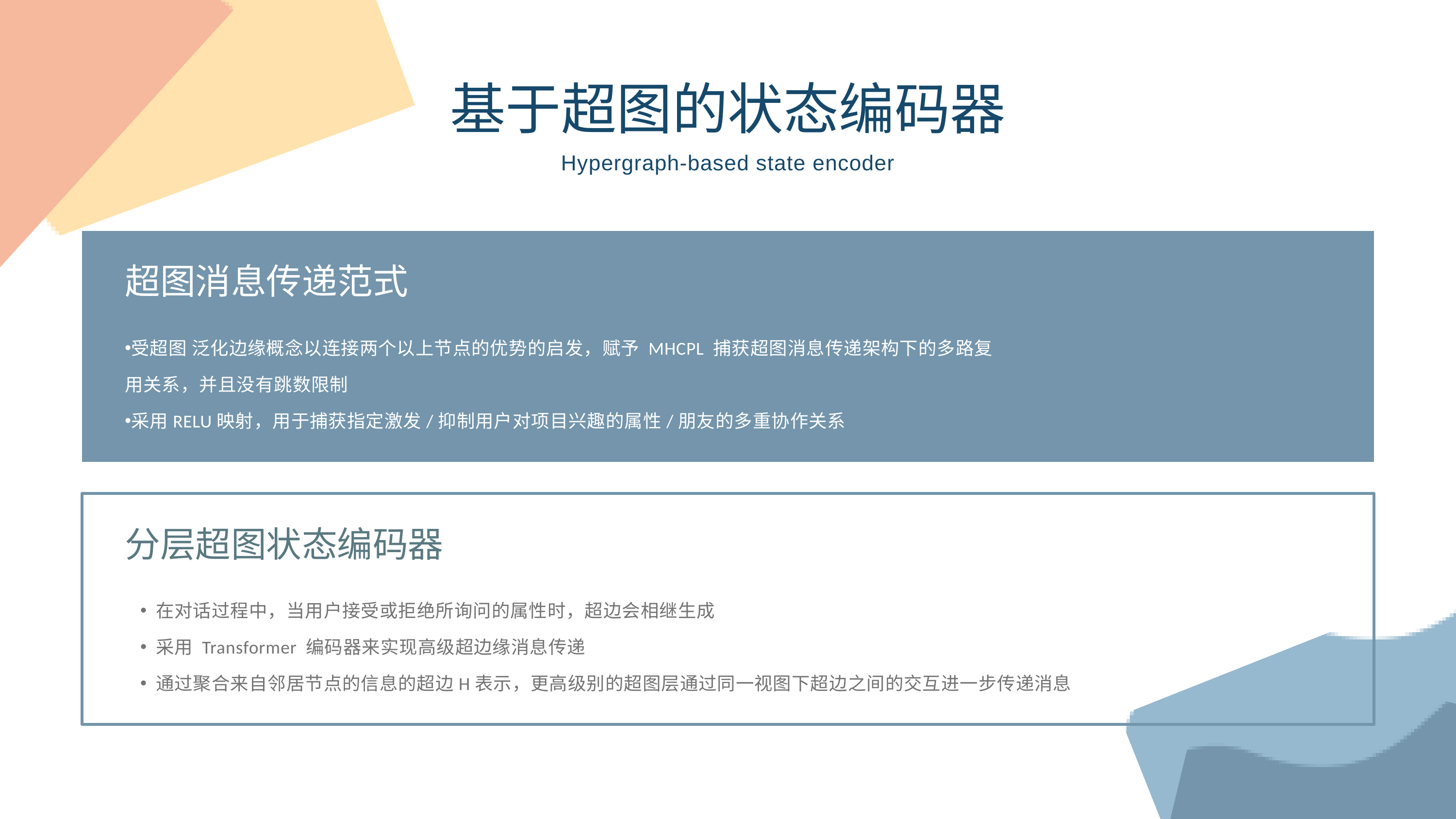

基于超图的状态编码器
Hypergraph-based state encoder

超图消息传递范式
受超图 泛化边缘概念以连接两个以上节点的优势的启发，赋予 MHCPL 捕获超图消息传递架构下的多路复用关系，并且没有跳数限制
采用RELU映射，用于捕获指定激发/抑制用户对项目兴趣的属性/朋友的多重协作关系

分层超图状态编码器
在对话过程中，当用户接受或拒绝所询问的属性时，超边会相继生成
采用 Transformer 编码器来实现高级超边缘消息传递
通过聚合来自邻居节点的信息的超边H表示，更高级别的超图层通过同一视图下超边之间的交互进一步传递消息